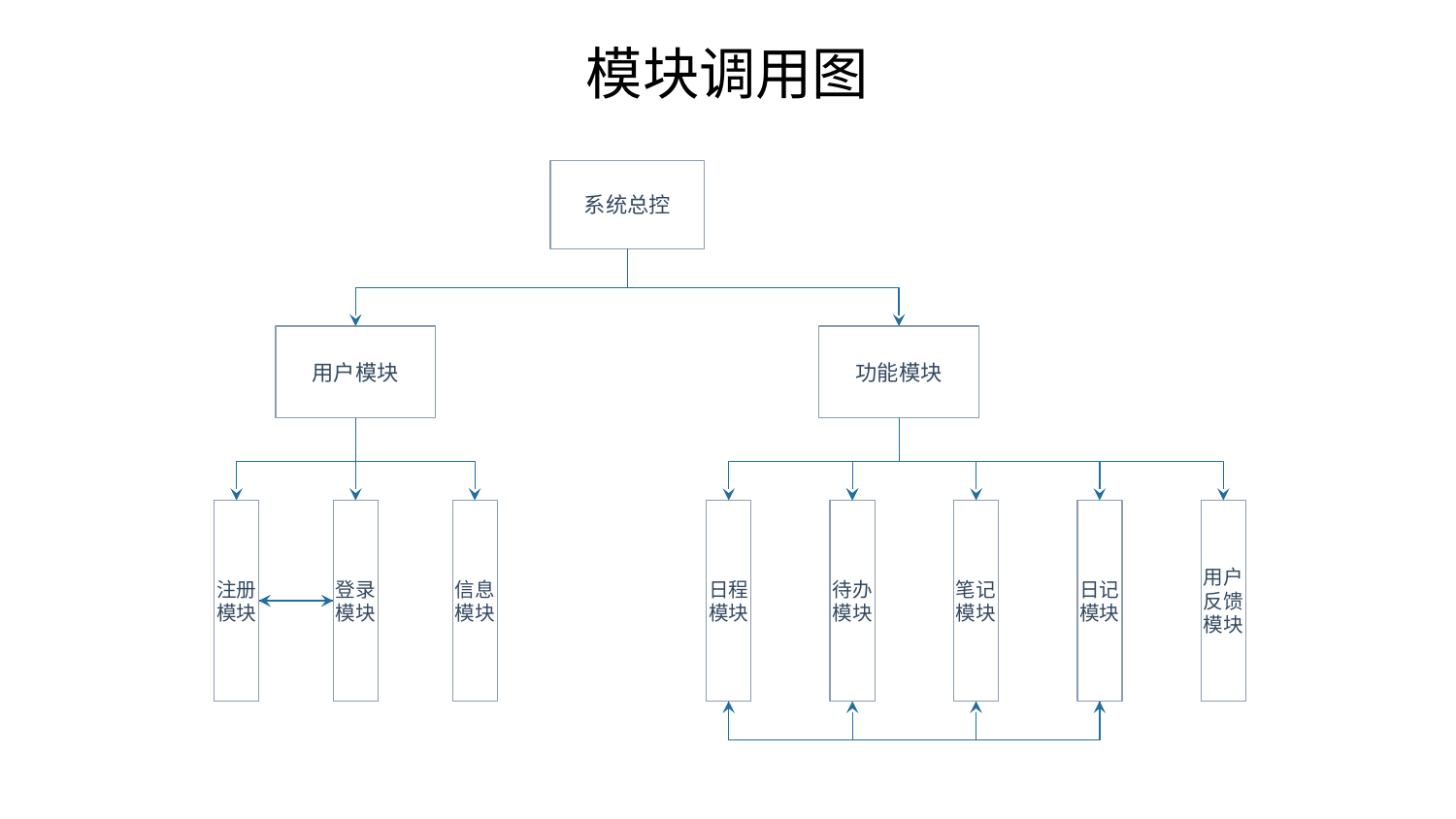

模块调用图

系统总控

用户模块
功能模块

注册模块
登录模块
信息模块
日程模块
待办模块
笔记模块
日记模块
用户反馈模块